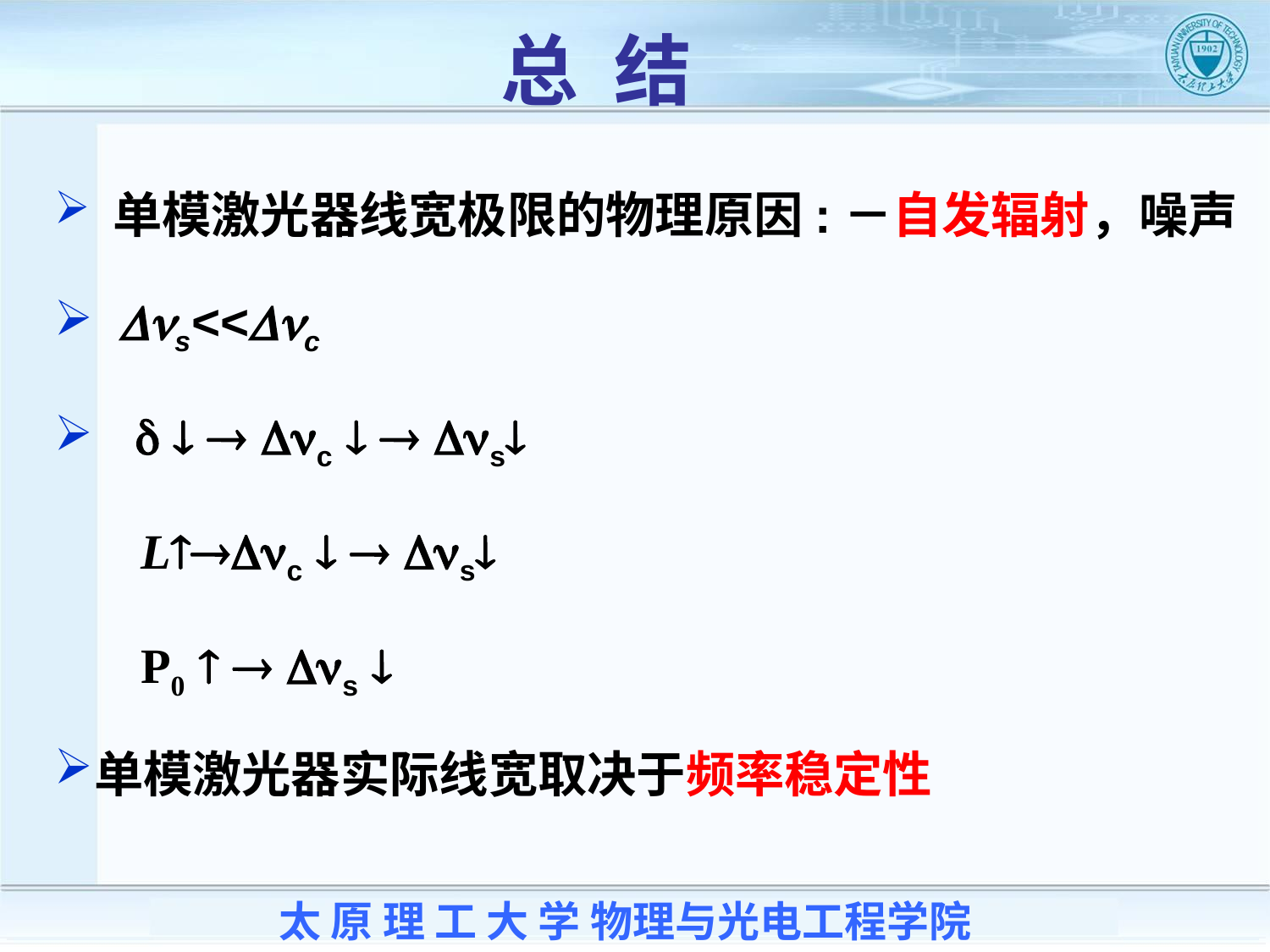

总  结
 单模激光器线宽极限的物理原因:－自发辐射，噪声
 Δνs<<Δνc
   δ ↓ → Δνc ↓ → Δνs↓
       L↑→Δνc ↓ → Δνs↓
       P0 ↑ → Δνs ↓
单模激光器实际线宽取决于频率稳定性